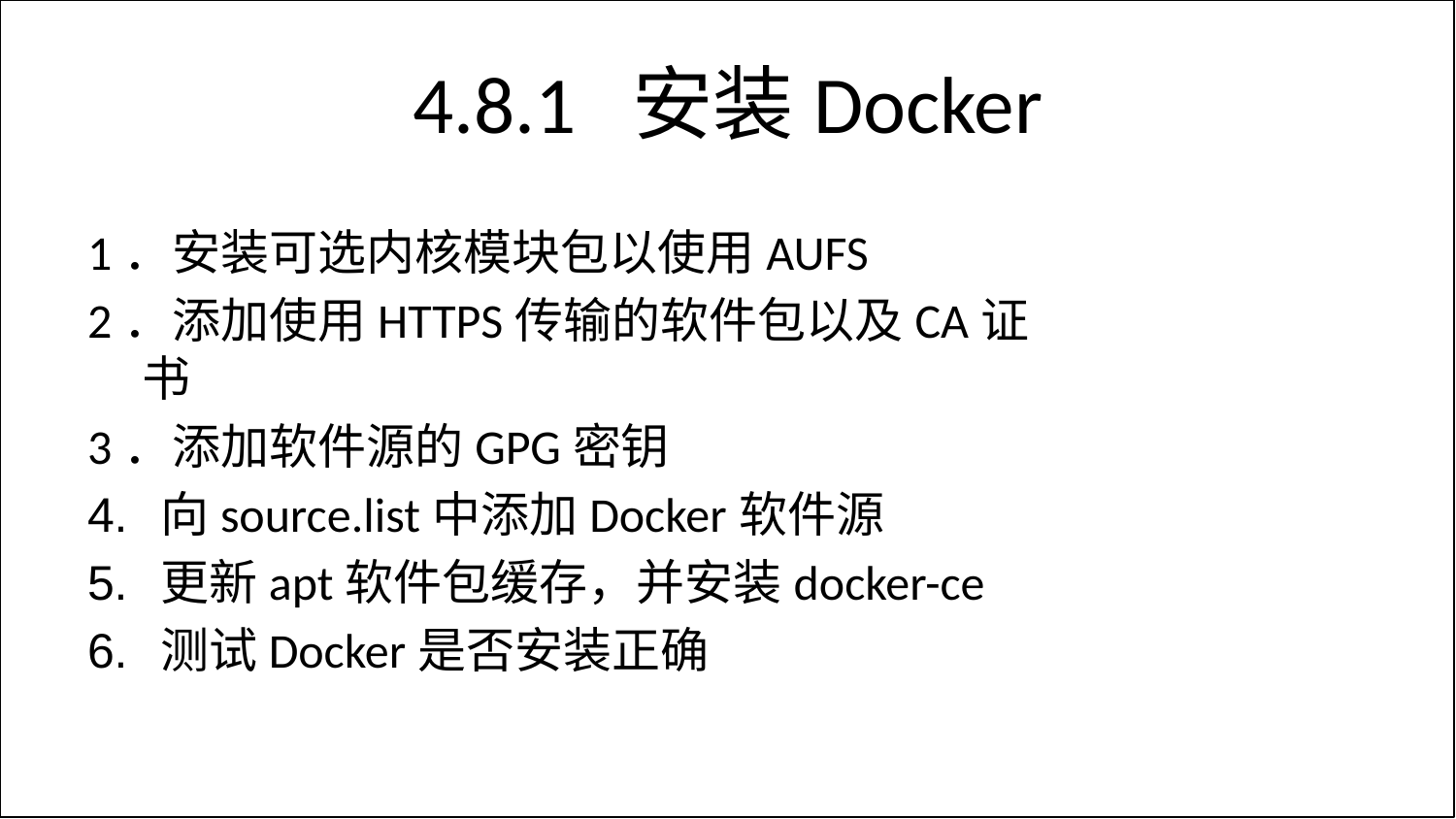

# 4.8.1  安装Docker
1．安装可选内核模块包以使用AUFS
2．添加使用HTTPS传输的软件包以及CA证书
3．添加软件源的GPG密钥
向source.list中添加Docker软件源
更新apt软件包缓存，并安装docker-ce
测试Docker是否安装正确